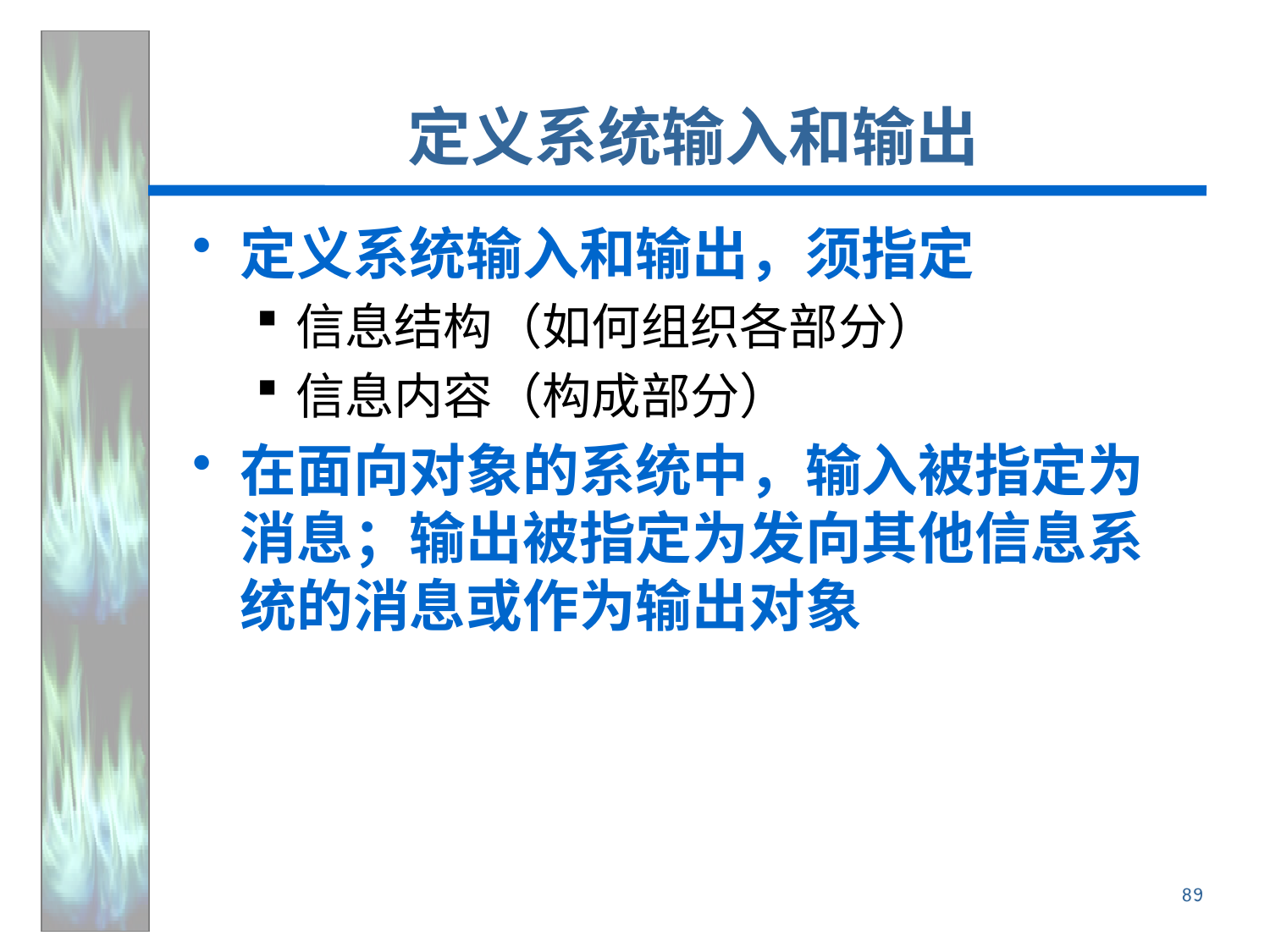

定义系统输入和输出
定义系统输入和输出，须指定
信息结构（如何组织各部分）
信息内容（构成部分）
在面向对象的系统中，输入被指定为消息；输出被指定为发向其他信息系统的消息或作为输出对象
89